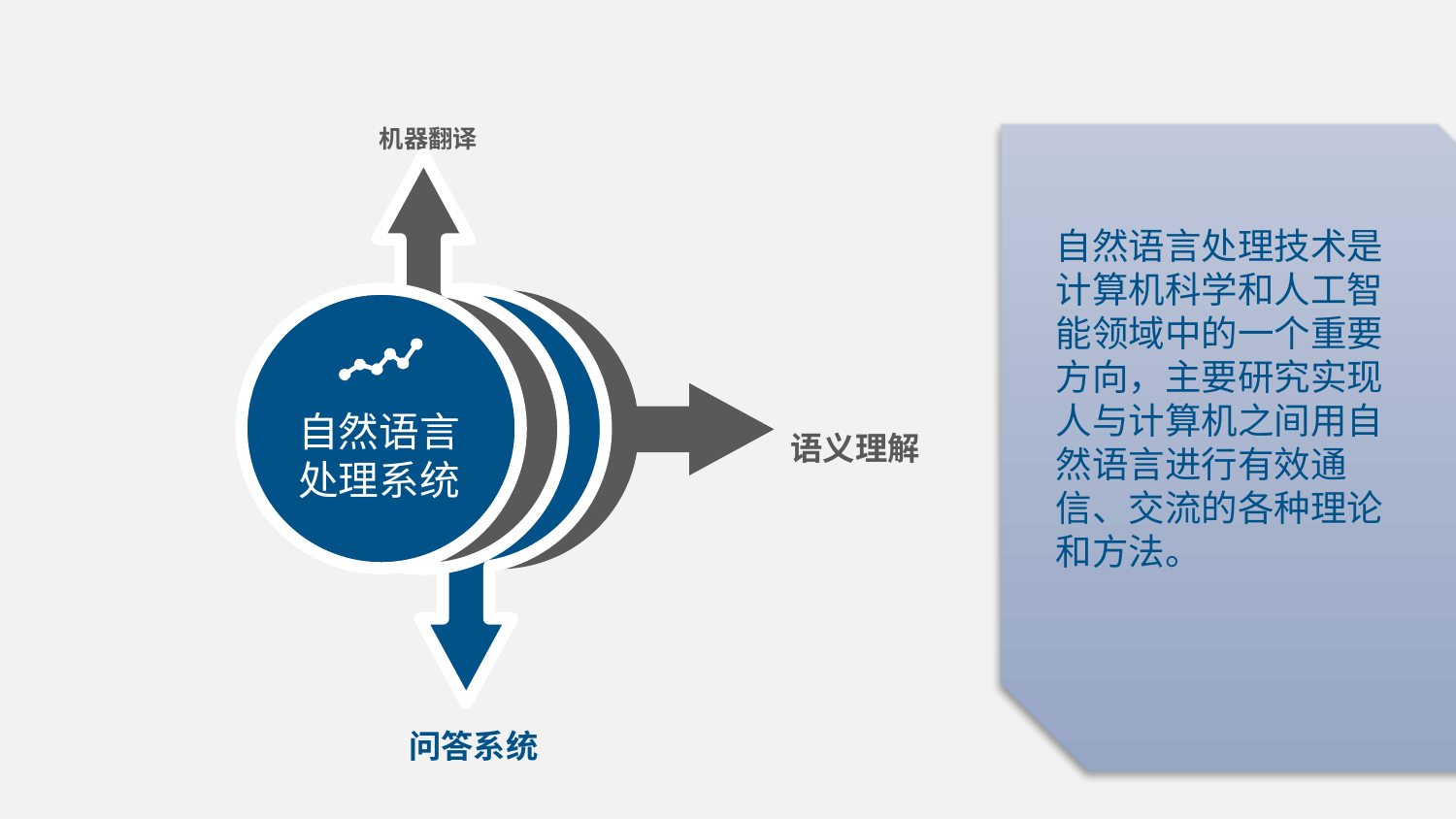

机器翻译

自然语言处理技术是计算机科学和人工智能领域中的一个重要方向，主要研究实现人与计算机之间用自然语言进行有效通信、交流的各种理论和方法。

自然语言处理系统
语义理解
问答系统